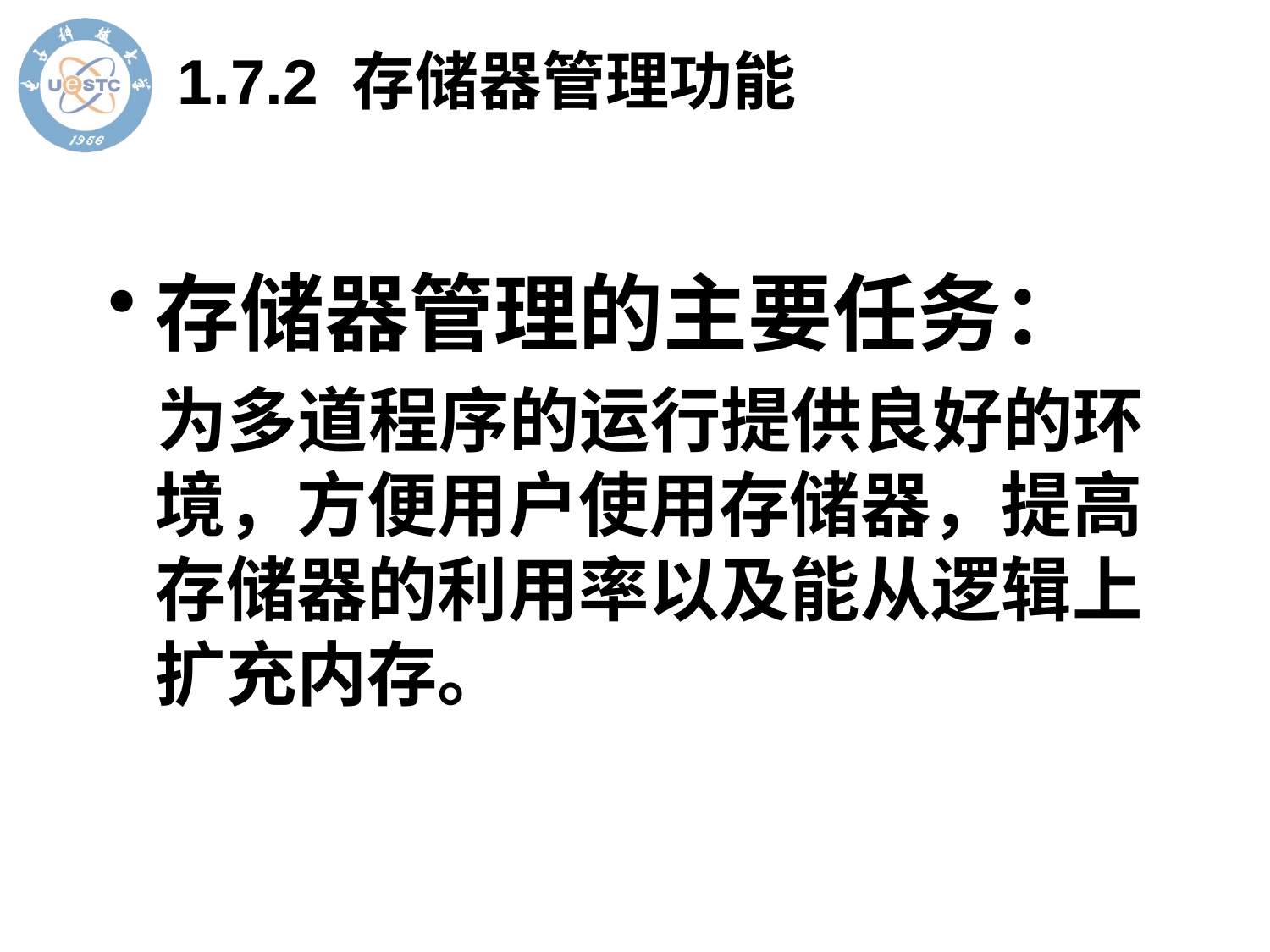

# 1.7.2 存储器管理功能
存储器管理的主要任务：
  为多道程序的运行提供良好的环境，方便用户使用存储器，提高存储器的利用率以及能从逻辑上扩充内存。